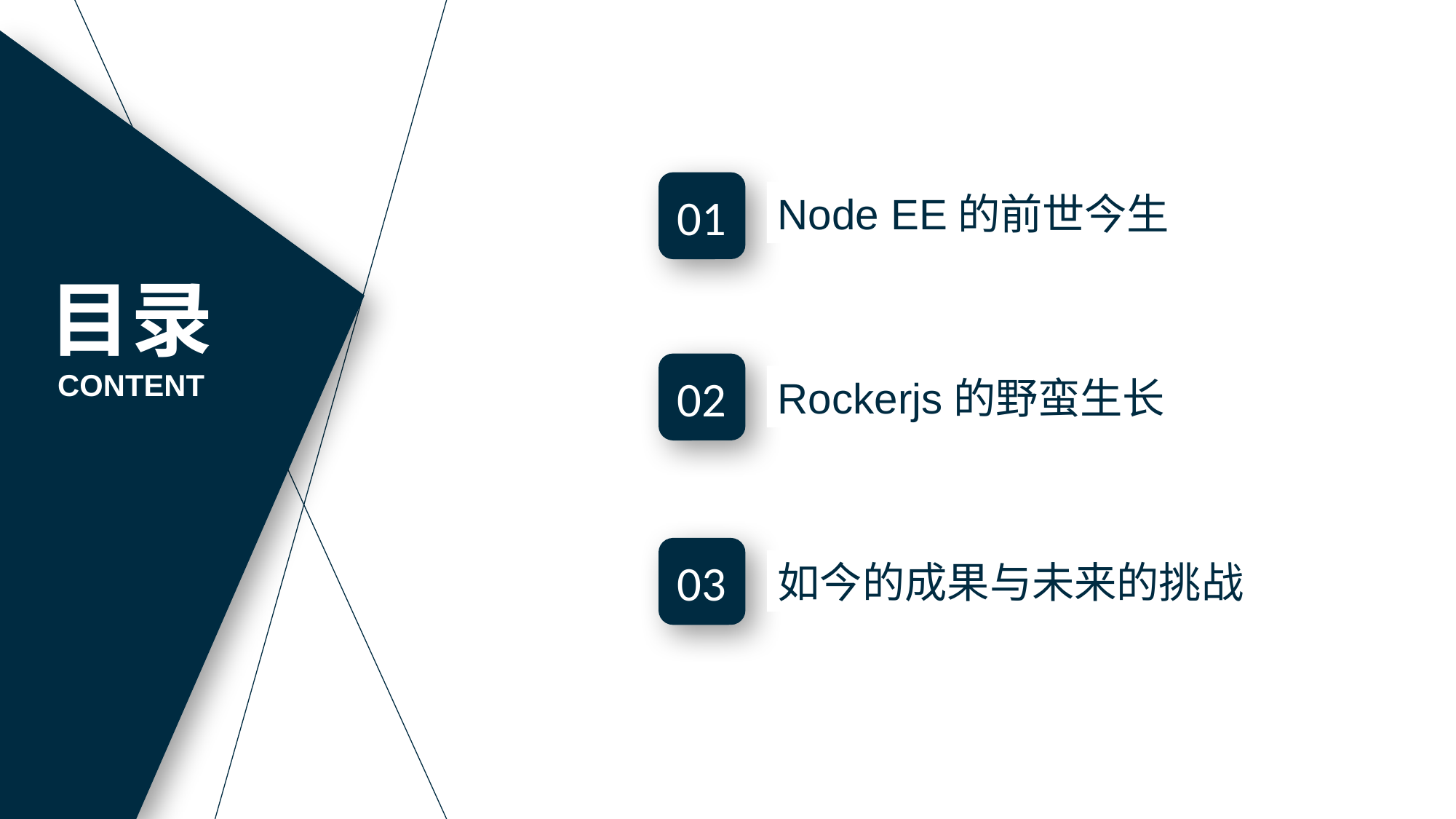

01
Node EE的前世今生
目录
CONTENT

02
Rockerjs的野蛮生长

03
如今的成果与未来的挑战